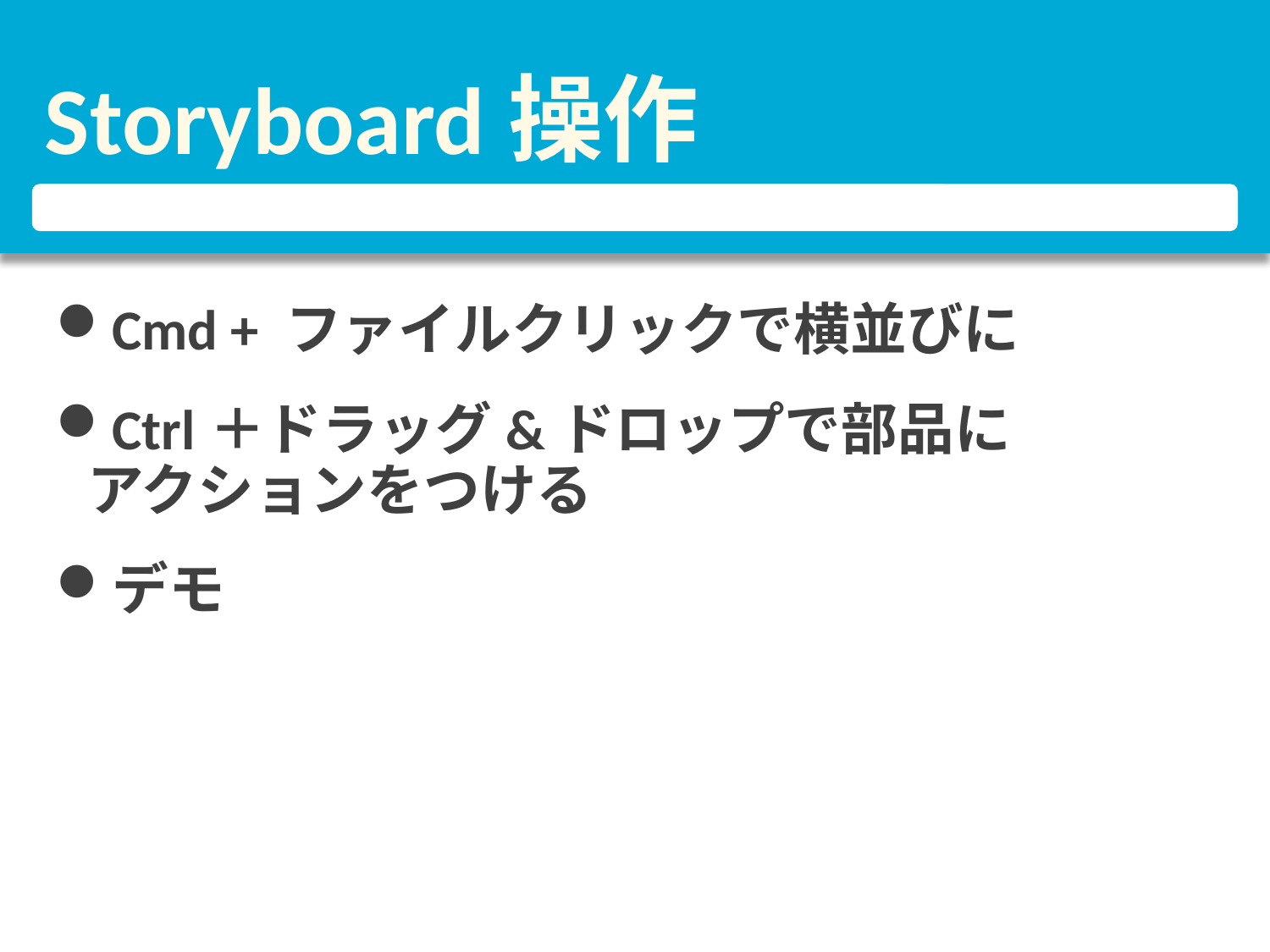

# Storyboard操作
Cmd + ファイルクリックで横並びに
Ctrl＋ドラッグ&ドロップで部品に
アクションをつける
デモ